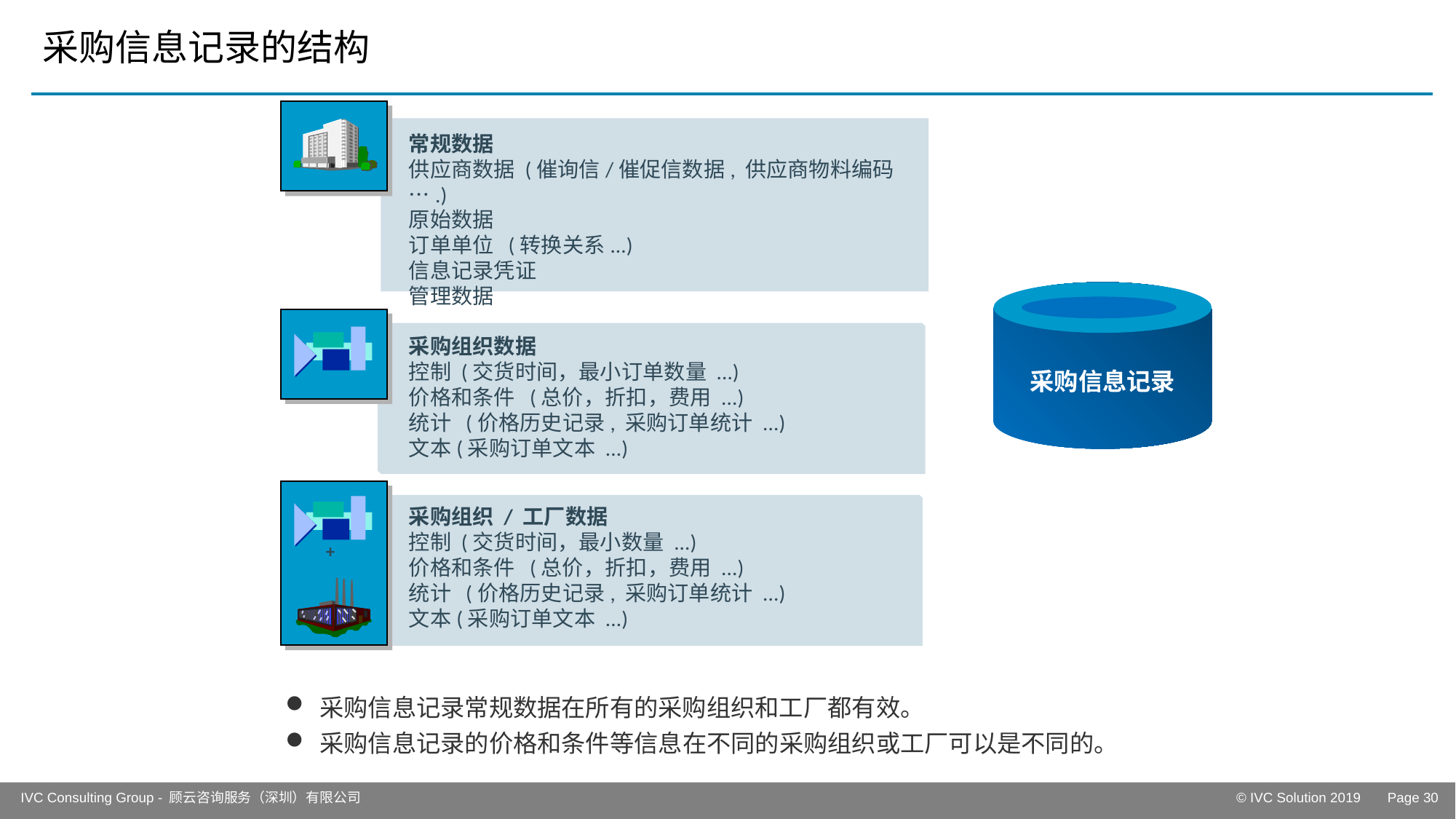

# 采购信息记录的结构

常规数据
供应商数据 (催询信/催促信数据, 供应商物料编码….)
原始数据
订单单位  (转换关系...)
信息记录凭证
管理数据

采购信息记录

采购组织数据
控制 (交货时间，最小订单数量 ...)
价格和条件  (总价，折扣，费用 ...)
统计  (价格历史记录, 采购订单统计 ...)
文本(采购订单文本 ...)

采购组织 / 工厂数据
控制 (交货时间，最小数量 ...)
价格和条件  (总价，折扣，费用 ...)
统计  (价格历史记录, 采购订单统计 ...)
文本(采购订单文本 ...)

+

采购信息记录常规数据在所有的采购组织和工厂都有效。
采购信息记录的价格和条件等信息在不同的采购组织或工厂可以是不同的。